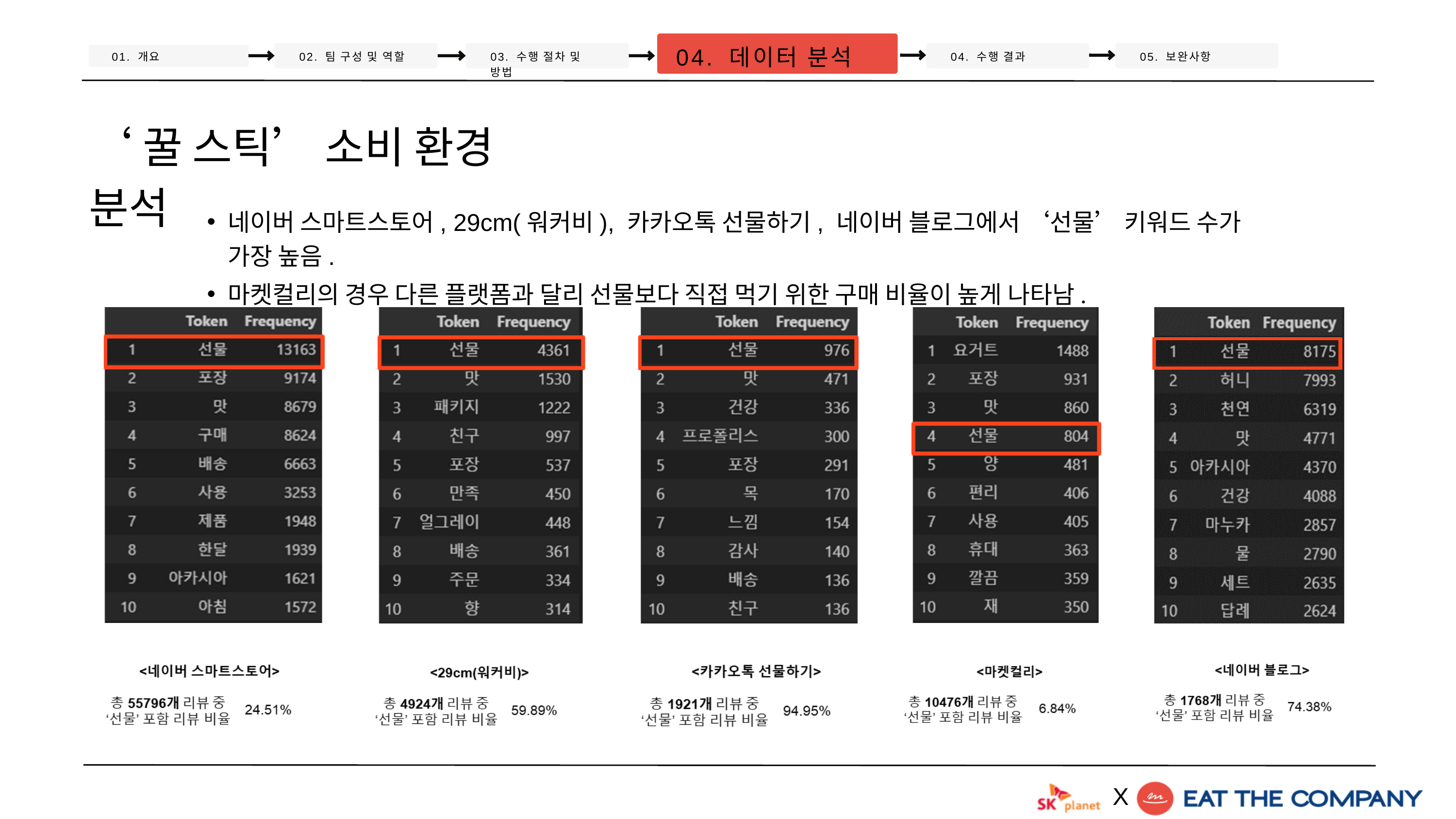

04. 데이터 분석

01. 개요

02. 팀 구성 및 역할

03. 수행 절차 및 방법

04. 수행 결과

05. 보완사항

‘꿀 스틱’ 소비 환경 분석

네이버 스마트스토어, 29cm(워커비), 카카오톡 선물하기, 네이버 블로그에서 ‘선물’ 키워드 수가 가장 높음.

마켓컬리의 경우 다른 플랫폼과 달리 선물보다 직접 먹기 위한 구매 비율이 높게 나타남.

X